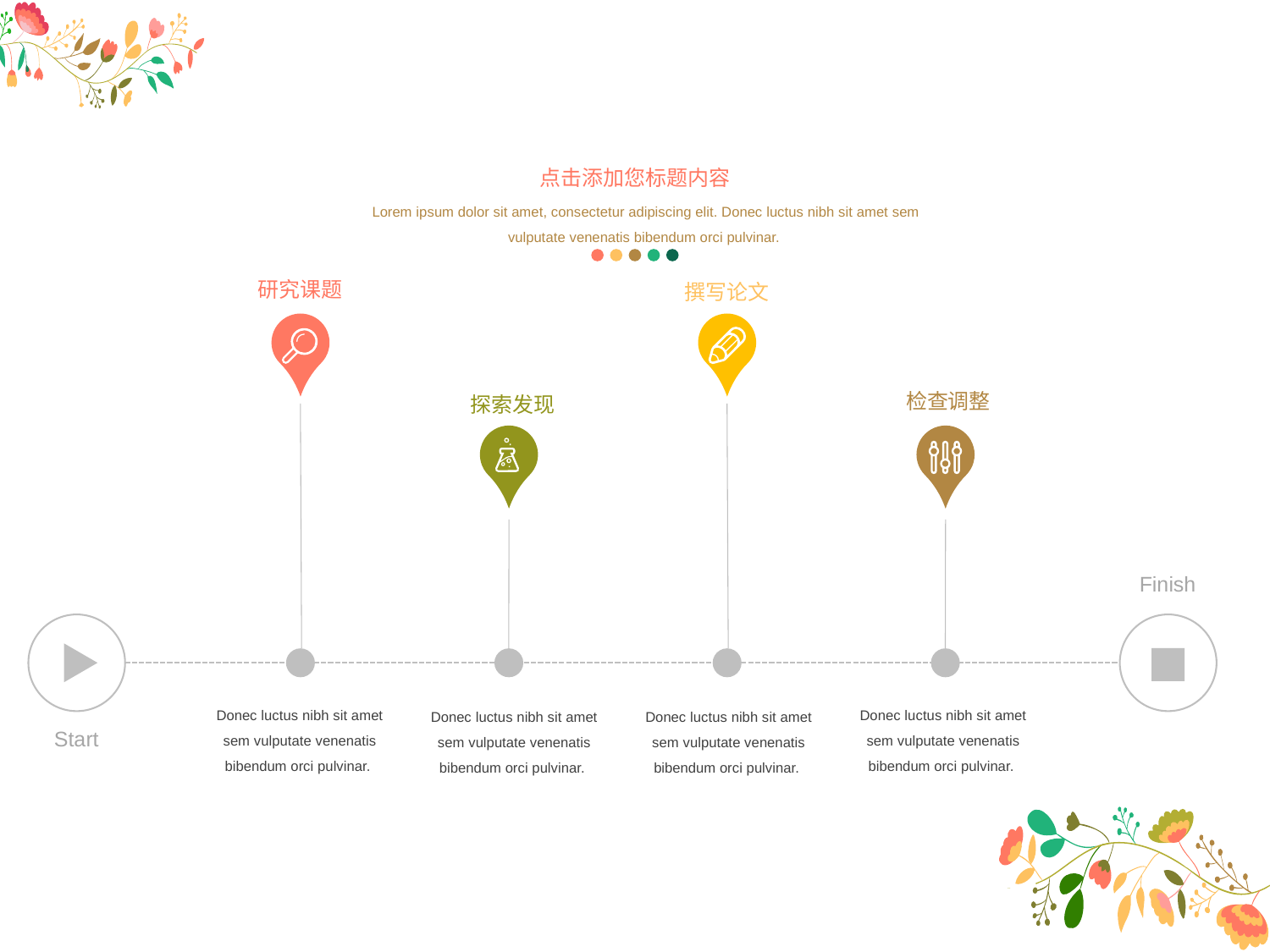

点击添加您标题内容
Lorem ipsum dolor sit amet, consectetur adipiscing elit. Donec luctus nibh sit amet sem vulputate venenatis bibendum orci pulvinar.

研究课题
撰写论文

检查调整
探索发现

Finish

Donec luctus nibh sit amet sem vulputate venenatis bibendum orci pulvinar.
Donec luctus nibh sit amet sem vulputate venenatis bibendum orci pulvinar.
Donec luctus nibh sit amet sem vulputate venenatis bibendum orci pulvinar.
Donec luctus nibh sit amet sem vulputate venenatis bibendum orci pulvinar.
Start